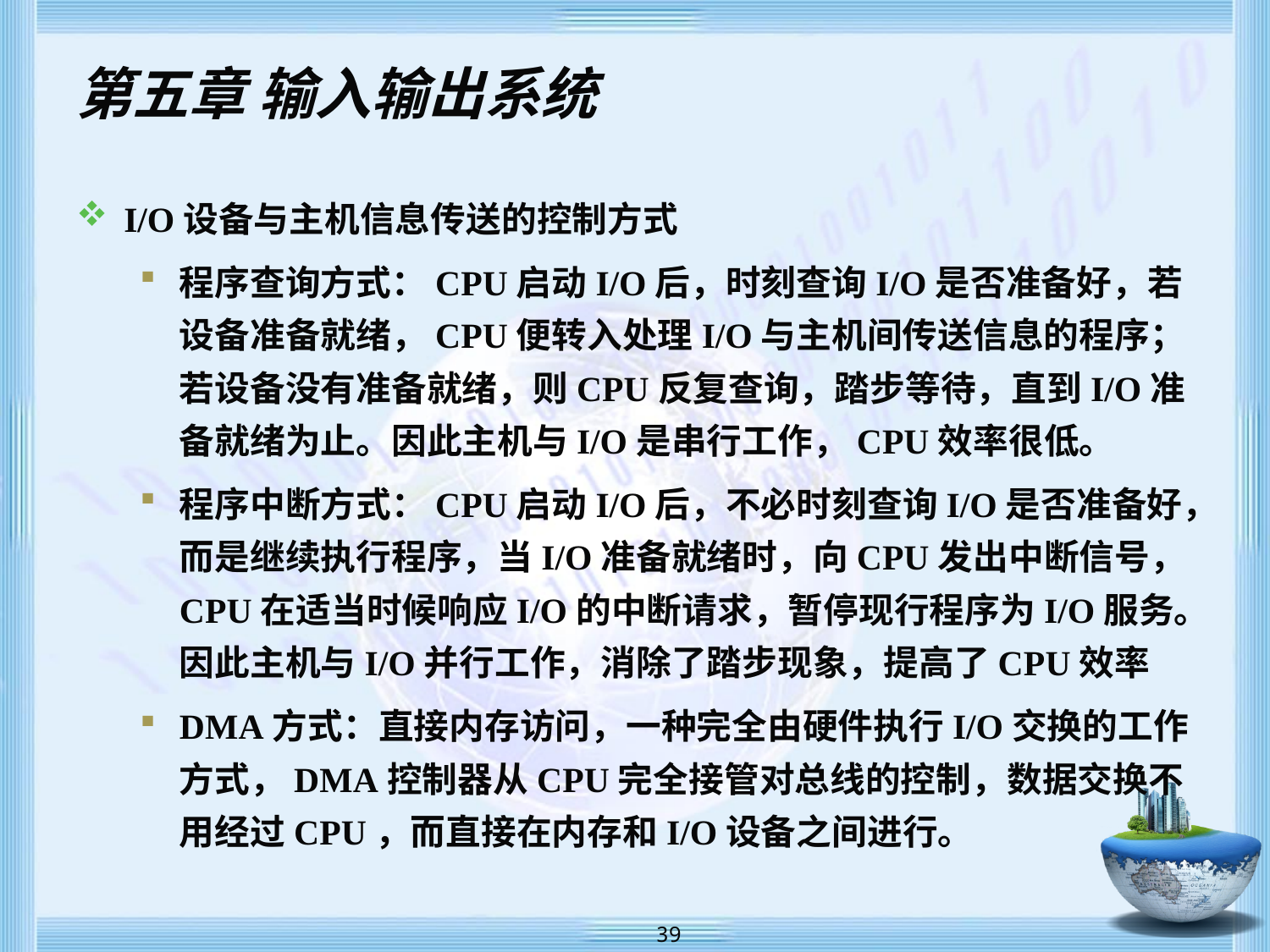

# 第五章 输入输出系统
I/O设备与主机信息传送的控制方式
程序查询方式：CPU启动I/O后，时刻查询I/O是否准备好，若设备准备就绪，CPU便转入处理I/O与主机间传送信息的程序；若设备没有准备就绪，则CPU反复查询，踏步等待，直到I/O准备就绪为止。因此主机与I/O是串行工作，CPU效率很低。
程序中断方式：CPU启动I/O后，不必时刻查询I/O是否准备好，而是继续执行程序，当I/O准备就绪时，向CPU发出中断信号，CPU在适当时候响应I/O的中断请求，暂停现行程序为I/O服务。因此主机与I/O并行工作，消除了踏步现象，提高了CPU效率
DMA方式：直接内存访问，一种完全由硬件执行I/O交换的工作方式，DMA控制器从CPU完全接管对总线的控制，数据交换不用经过CPU，而直接在内存和I/O设备之间进行。

    39